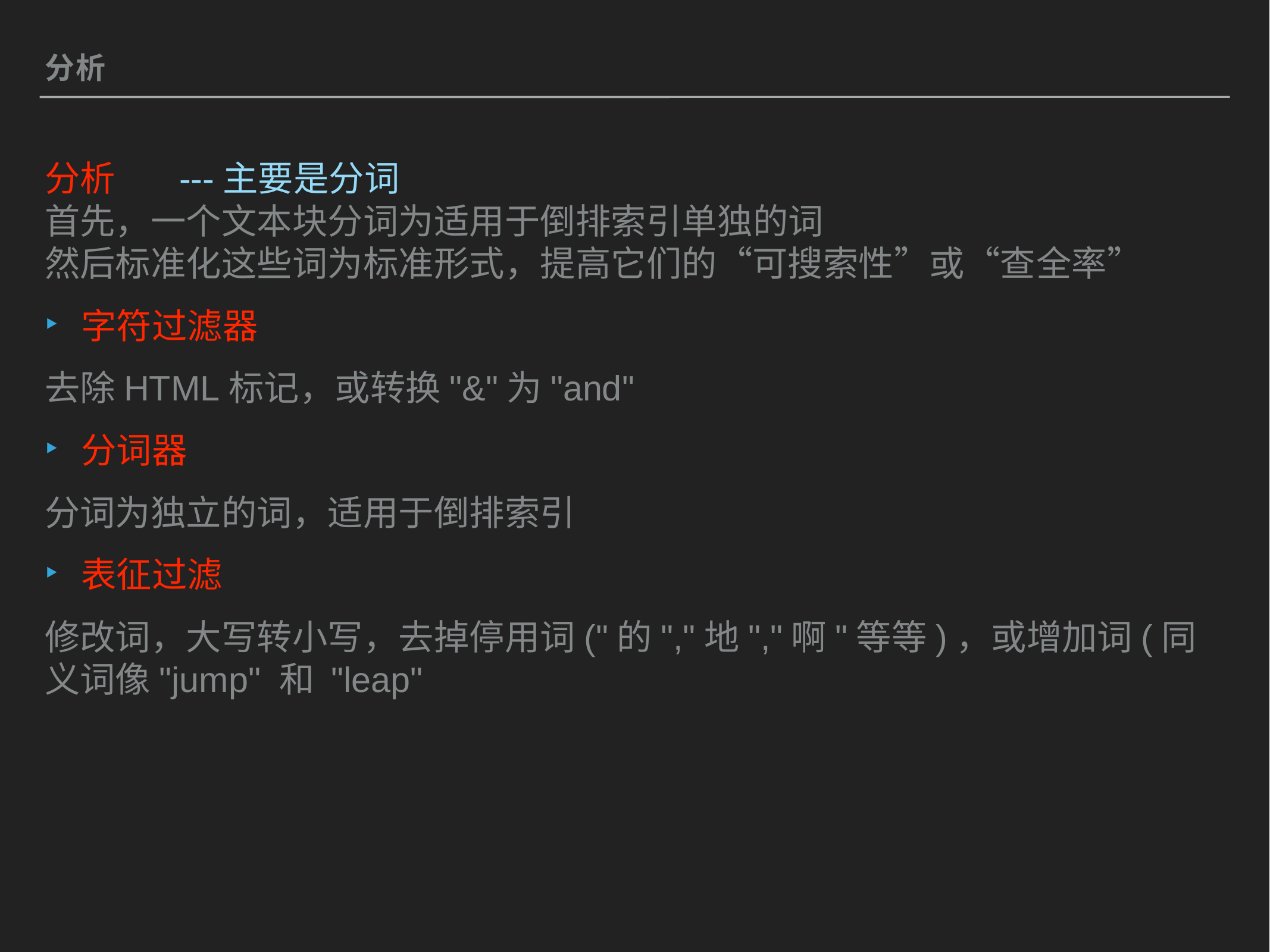

分析
分析       ---主要是分词
首先，一个文本块分词为适用于倒排索引单独的词
然后标准化这些词为标准形式，提高它们的“可搜索性”或“查全率”
字符过滤器
去除HTML标记，或转换"&"为"and"
分词器
分词为独立的词，适用于倒排索引
表征过滤
修改词，大写转小写，去掉停用词("的","地","啊"等等)，或增加词(同义词像"jump" 和 "leap"